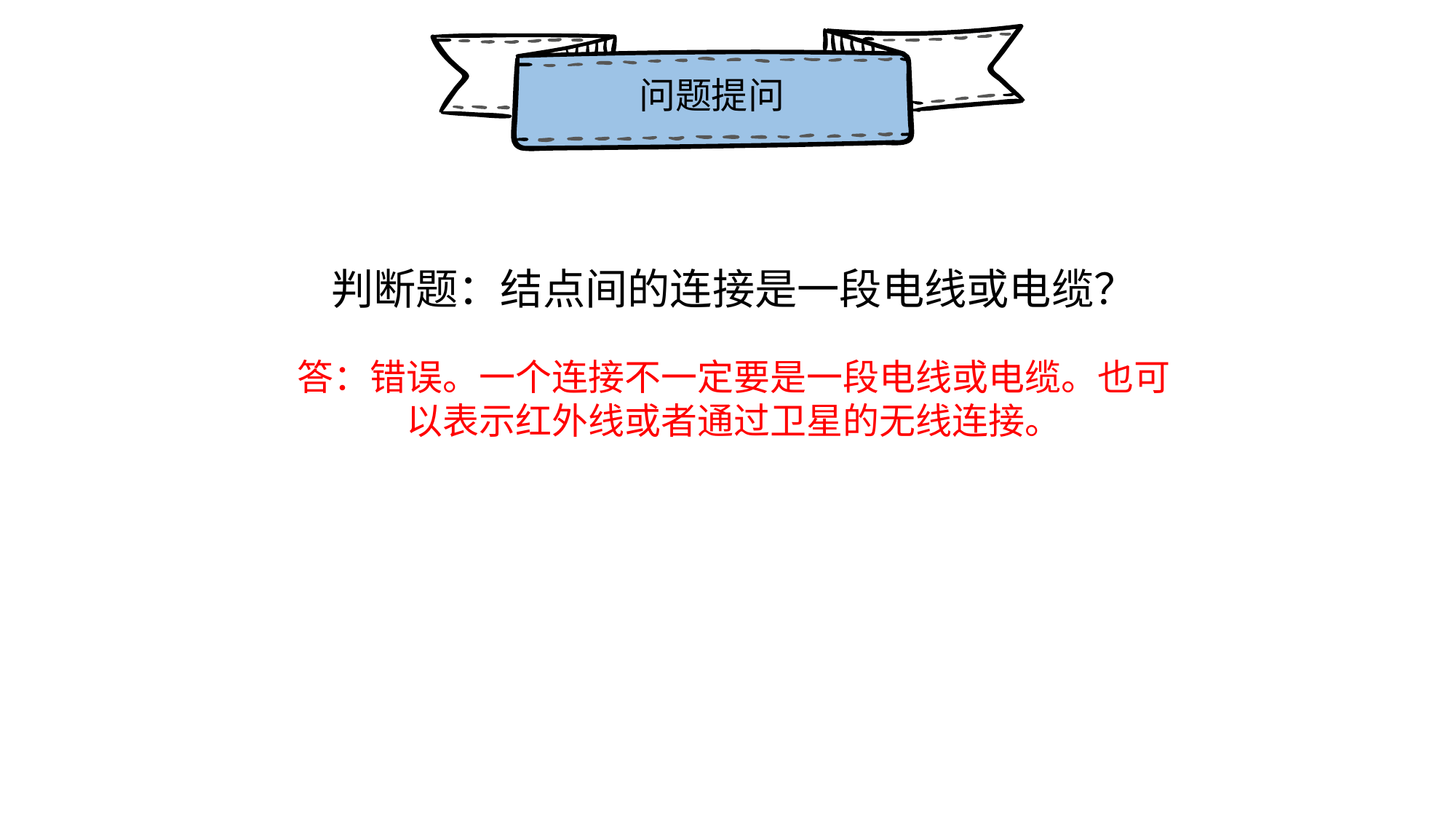

问题提问
判断题：结点间的连接是一段电线或电缆？
答：错误。一个连接不一定要是一段电线或电缆。也可以表示红外线或者通过卫星的无线连接。